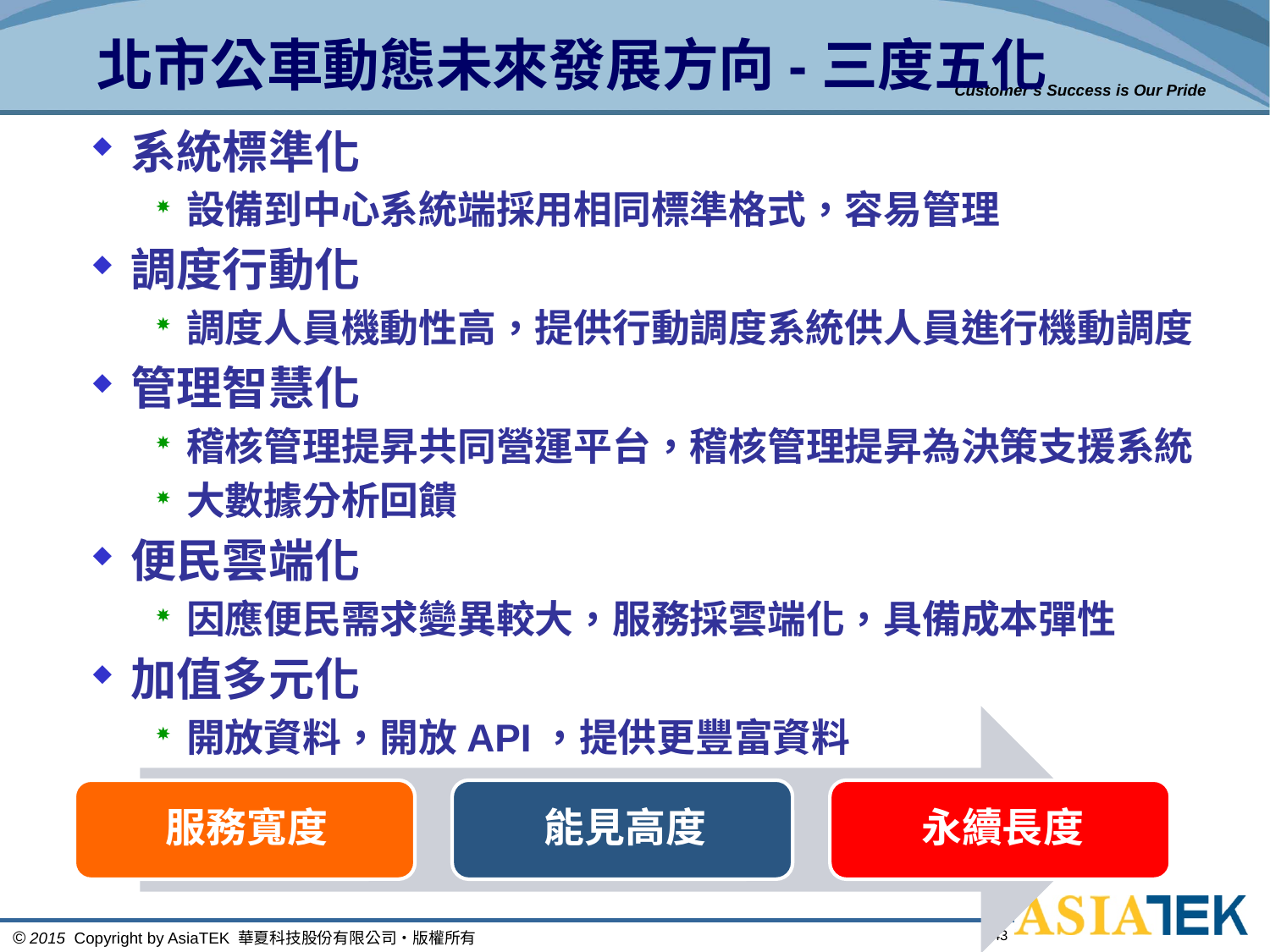

# 北市公車動態未來發展方向-三度五化
系統標準化
設備到中心系統端採用相同標準格式，容易管理
調度行動化
調度人員機動性高，提供行動調度系統供人員進行機動調度
管理智慧化
稽核管理提昇共同營運平台，稽核管理提昇為決策支援系統
大數據分析回饋
便民雲端化
因應便民需求變異較大，服務採雲端化，具備成本彈性
加值多元化
開放資料，開放API，提供更豐富資料

服務寬度
能見高度
永續長度
43